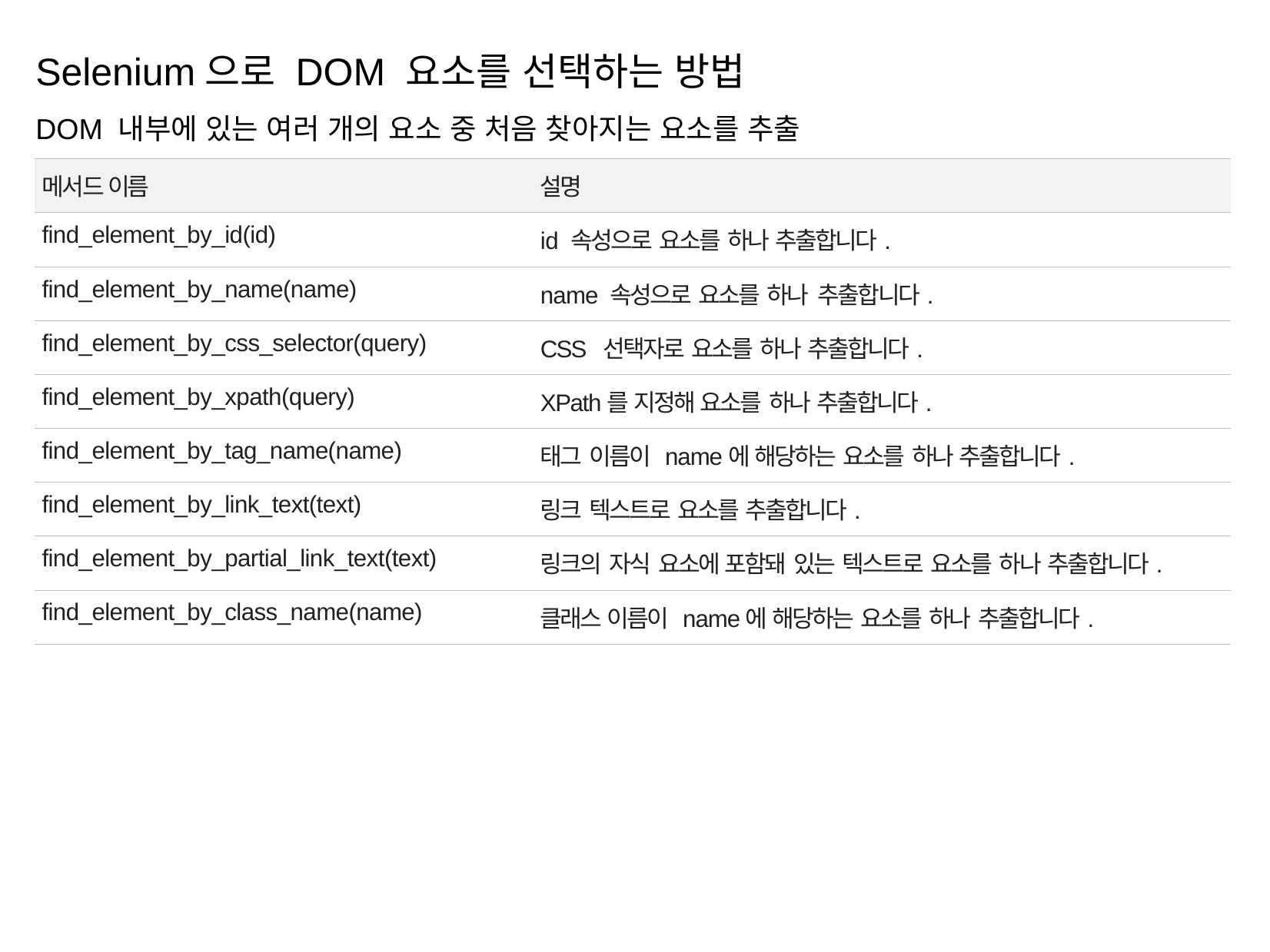

Selenium으로 DOM 요소를 선택하는 방법
DOM 내부에 있는 여러 개의 요소 중 처음 찾아지는 요소를 추출
| 메서드 이름 | 설명 |
| --- | --- |
| find\_element\_by\_id(id) | id 속성으로 요소를 하나 추출합니다. |
| find\_element\_by\_name(name) | name 속성으로 요소를 하나 추출합니다. |
| find\_element\_by\_css\_selector(query) | CSS 선택자로 요소를 하나 추출합니다. |
| find\_element\_by\_xpath(query) | XPath를 지정해 요소를 하나 추출합니다. |
| find\_element\_by\_tag\_name(name) | 태그 이름이 name에 해당하는 요소를 하나 추출합니다. |
| find\_element\_by\_link\_text(text) | 링크 텍스트로 요소를 추출합니다. |
| find\_element\_by\_partial\_link\_text(text) | 링크의 자식 요소에 포함돼 있는 텍스트로 요소를 하나 추출합니다. |
| find\_element\_by\_class\_name(name) | 클래스 이름이 name에 해당하는 요소를 하나 추출합니다. |